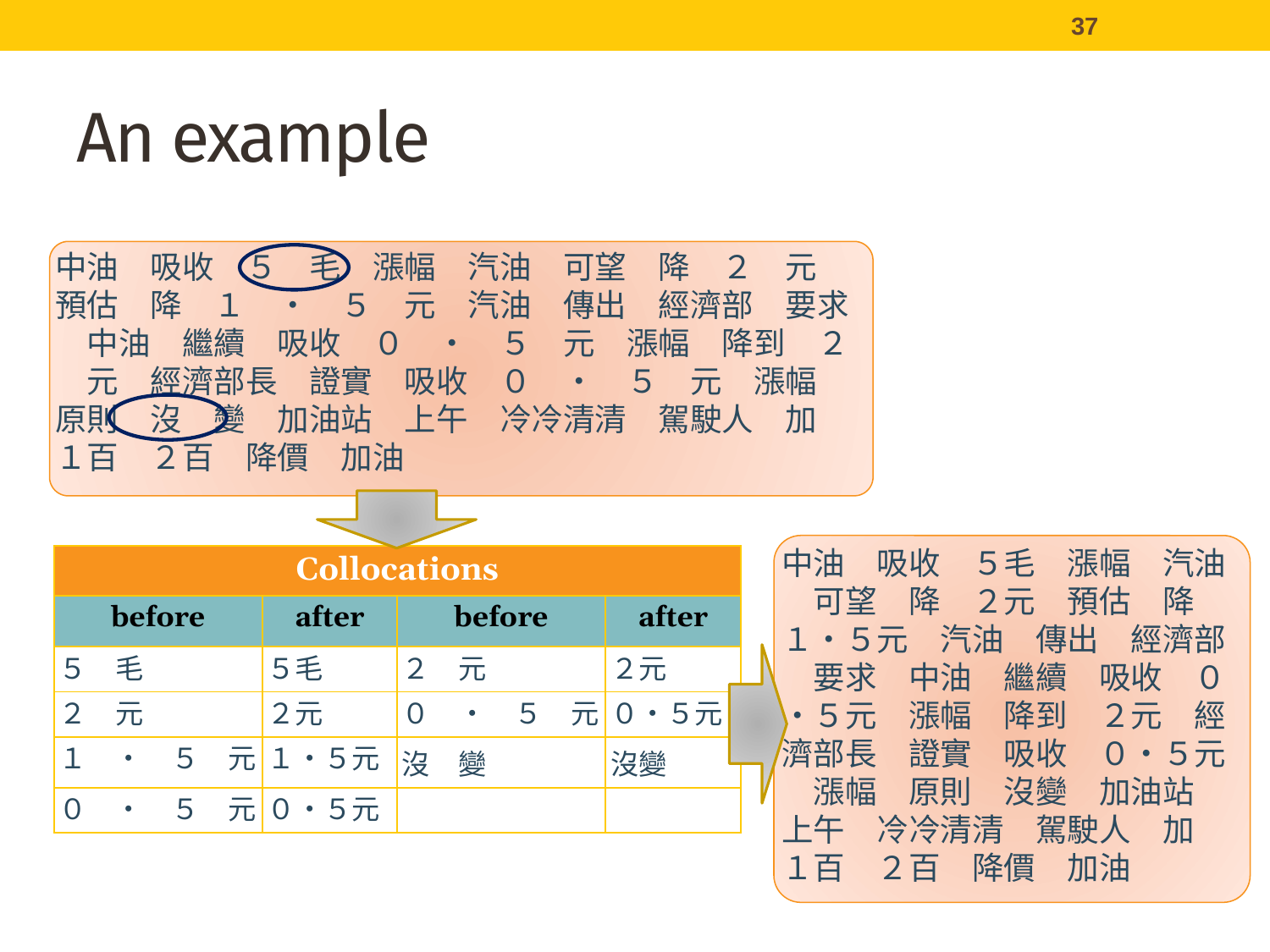

37
# An example
中油　吸收　５　毛　漲幅　汽油　可望　降　２　元　預估　降　１　‧　５　元　汽油　傳出　經濟部　要求　中油　繼續　吸收　０　‧　５　元　漲幅　降到　２　元　經濟部長　證實　吸收　０　‧　５　元　漲幅　原則　沒　變　加油站　上午　冷冷清清　駕駛人　加　１百　２百　降價　加油

中油　吸收　５毛　漲幅　汽油　可望　降　２元　預估　降　１‧５元　汽油　傳出　經濟部　要求　中油　繼續　吸收　０‧５元　漲幅　降到　２元　經濟部長　證實　吸收　０‧５元　漲幅　原則　沒變　加油站　上午　冷冷清清　駕駛人　加　１百　２百　降價　加油
| Collocations |  |  |  |
| --- | --- | --- | --- |
| before | after | before | after |
| ５　毛 | ５毛 | ２　元 | ２元 |
| ２　元 | ２元 | ０　‧　５　元 | ０‧５元 |
| １　‧　５　元 | １‧５元 | 沒　變 | 沒變 |
| ０　‧　５　元 | ０‧５元 |  |  |